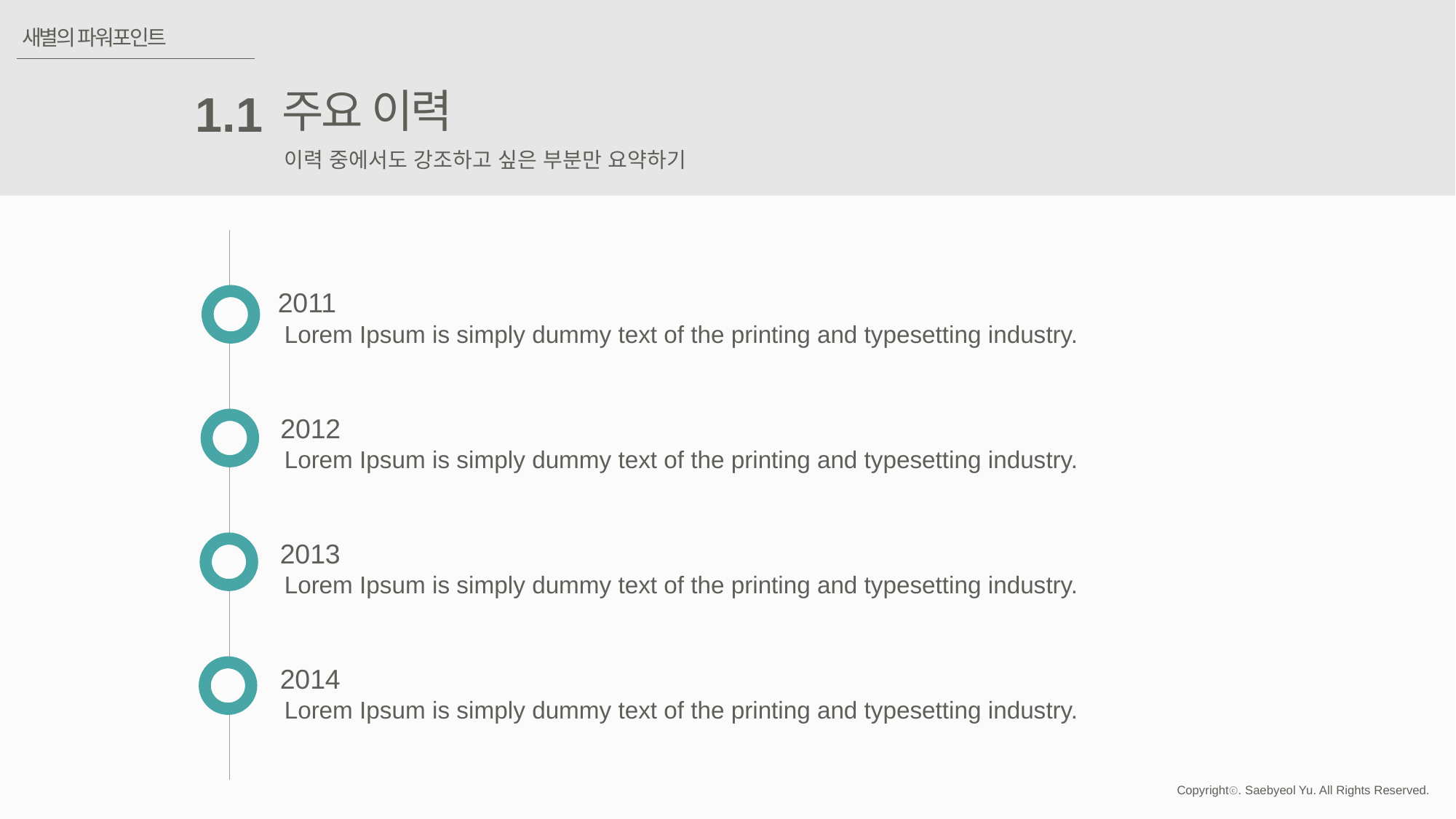

새별의 파워포인트
주요 이력
1.1
이력 중에서도 강조하고 싶은 부분만 요약하기

2011
Lorem Ipsum is simply dummy text of the printing and typesetting industry.
2012
Lorem Ipsum is simply dummy text of the printing and typesetting industry.
2013
Lorem Ipsum is simply dummy text of the printing and typesetting industry.
2014
Lorem Ipsum is simply dummy text of the printing and typesetting industry.